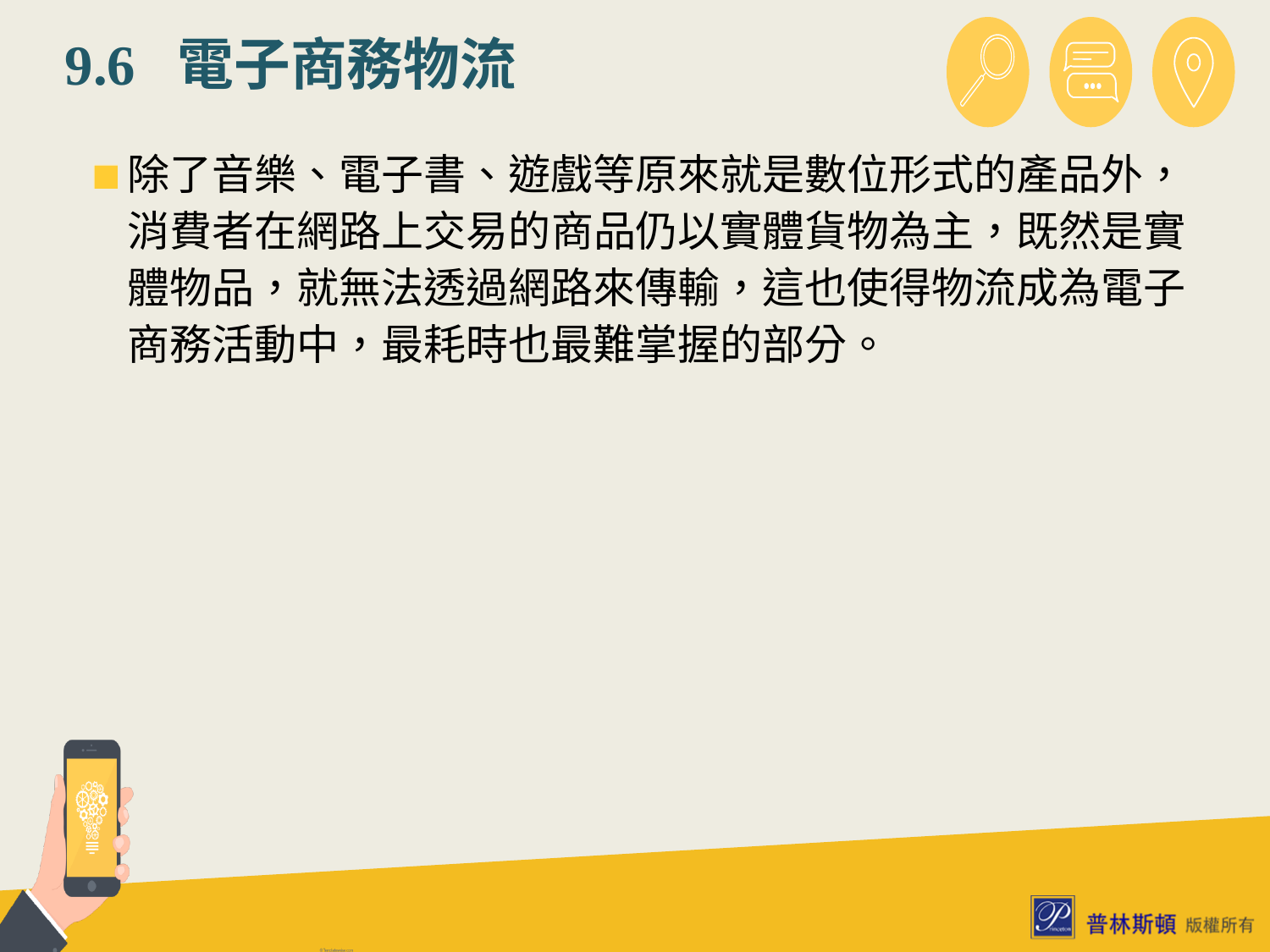

# 9.6  電子商務物流
除了音樂、電子書、遊戲等原來就是數位形式的產品外，消費者在網路上交易的商品仍以實體貨物為主，既然是實體物品，就無法透過網路來傳輸，這也使得物流成為電子商務活動中，最耗時也最難掌握的部分。